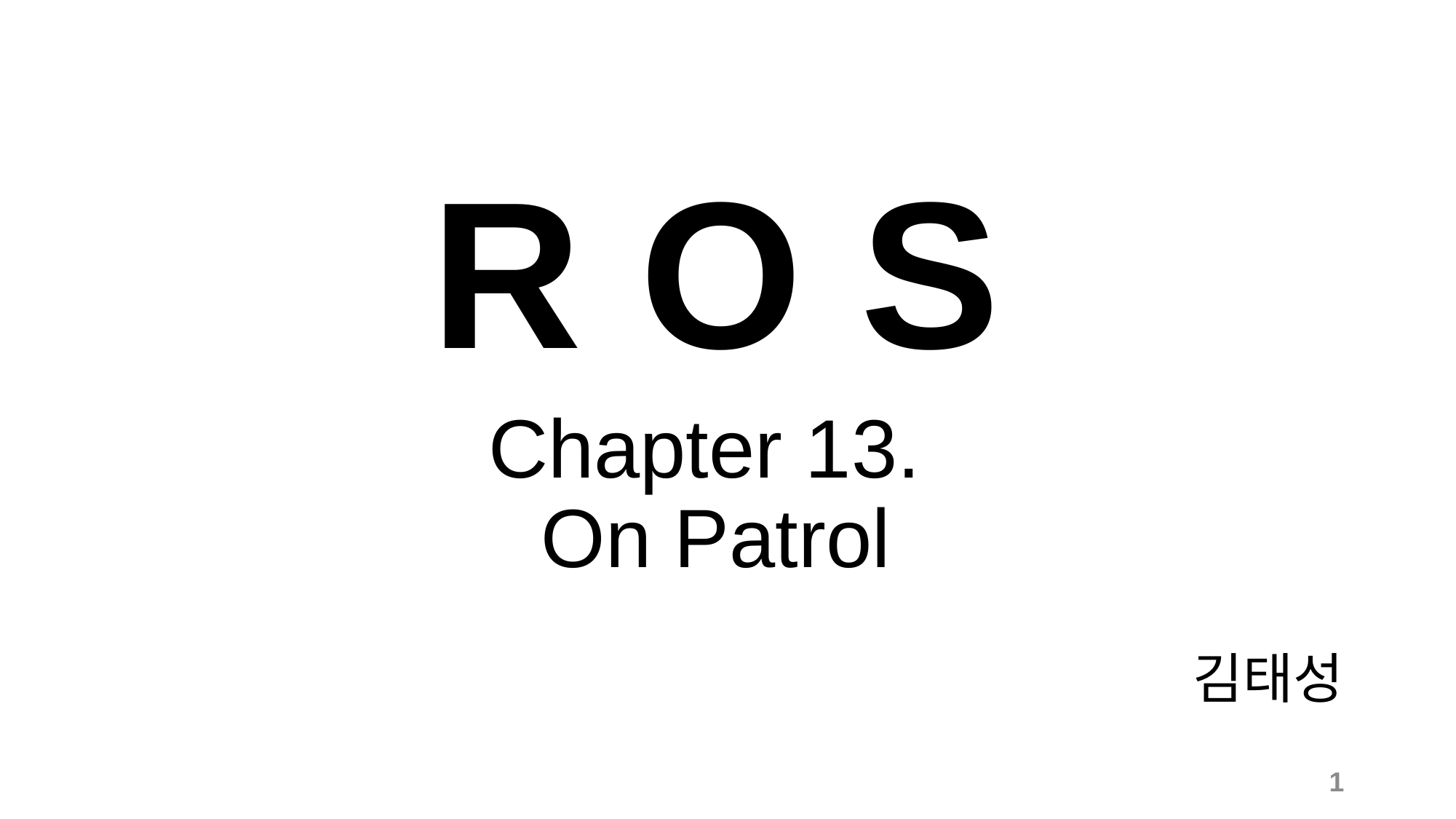

# R O S
Chapter 13.
On Patrol
김태성
1